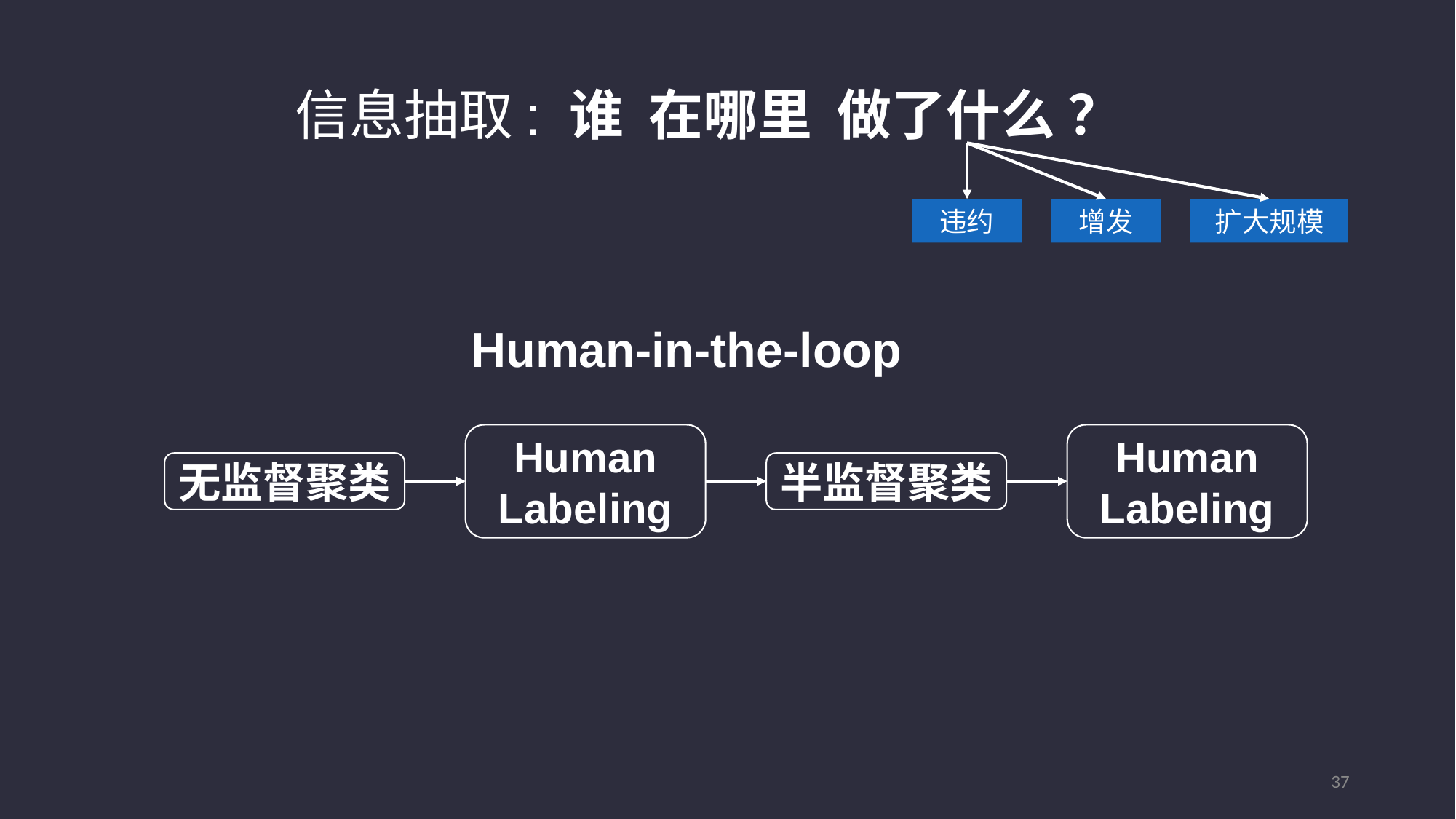

信息抽取: 谁  在哪里  做了什么 ？
违约
增发
扩大规模
Human-in-the-loop
无监督聚类
Human Labeling
半监督聚类
Human Labeling
37